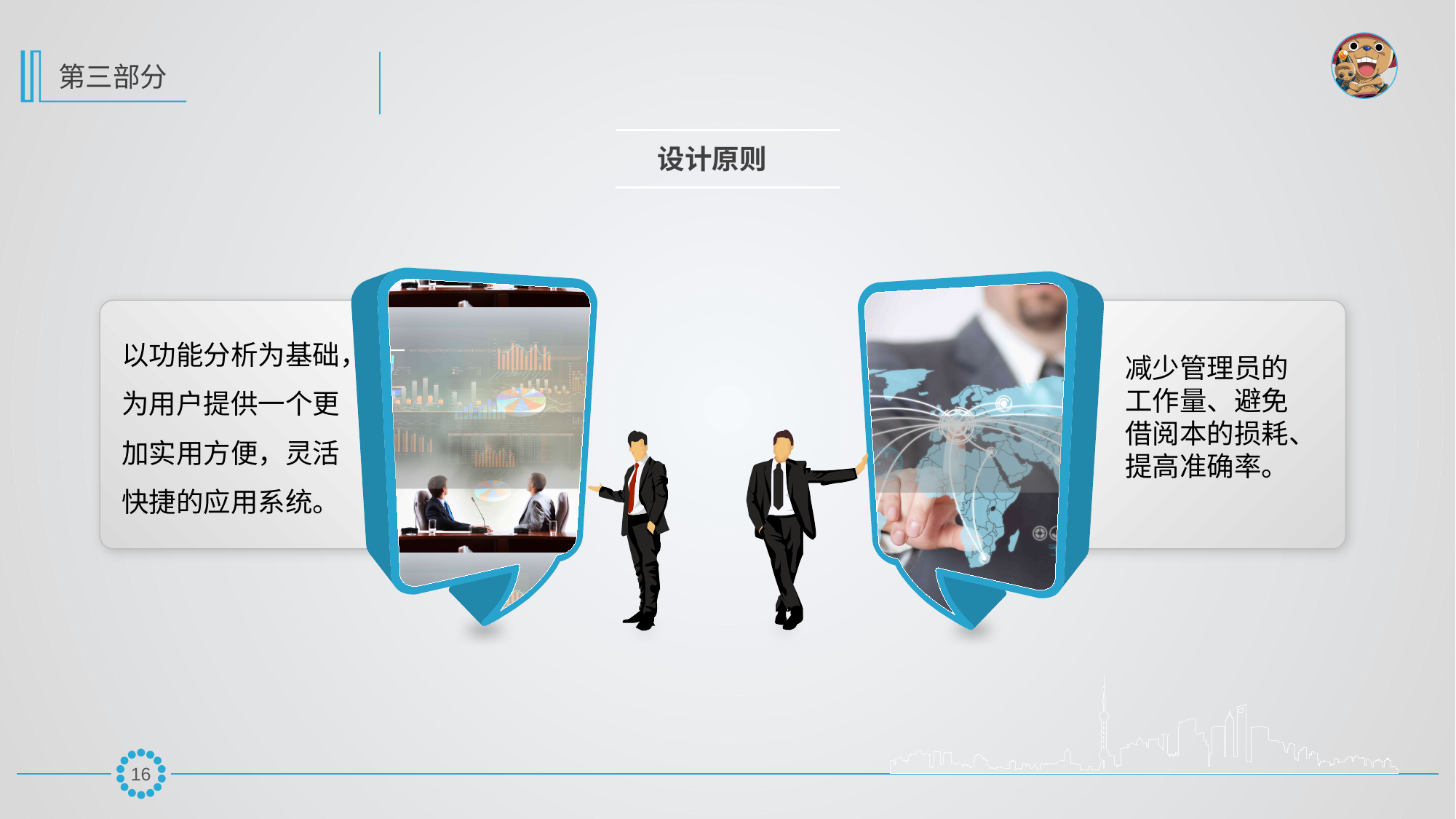

设计原则

以功能分析为基础，为用户提供一个更加实用方便，灵活快捷的应用系统。
减少管理员的工作量、避免借阅本的损耗、提高准确率。

16